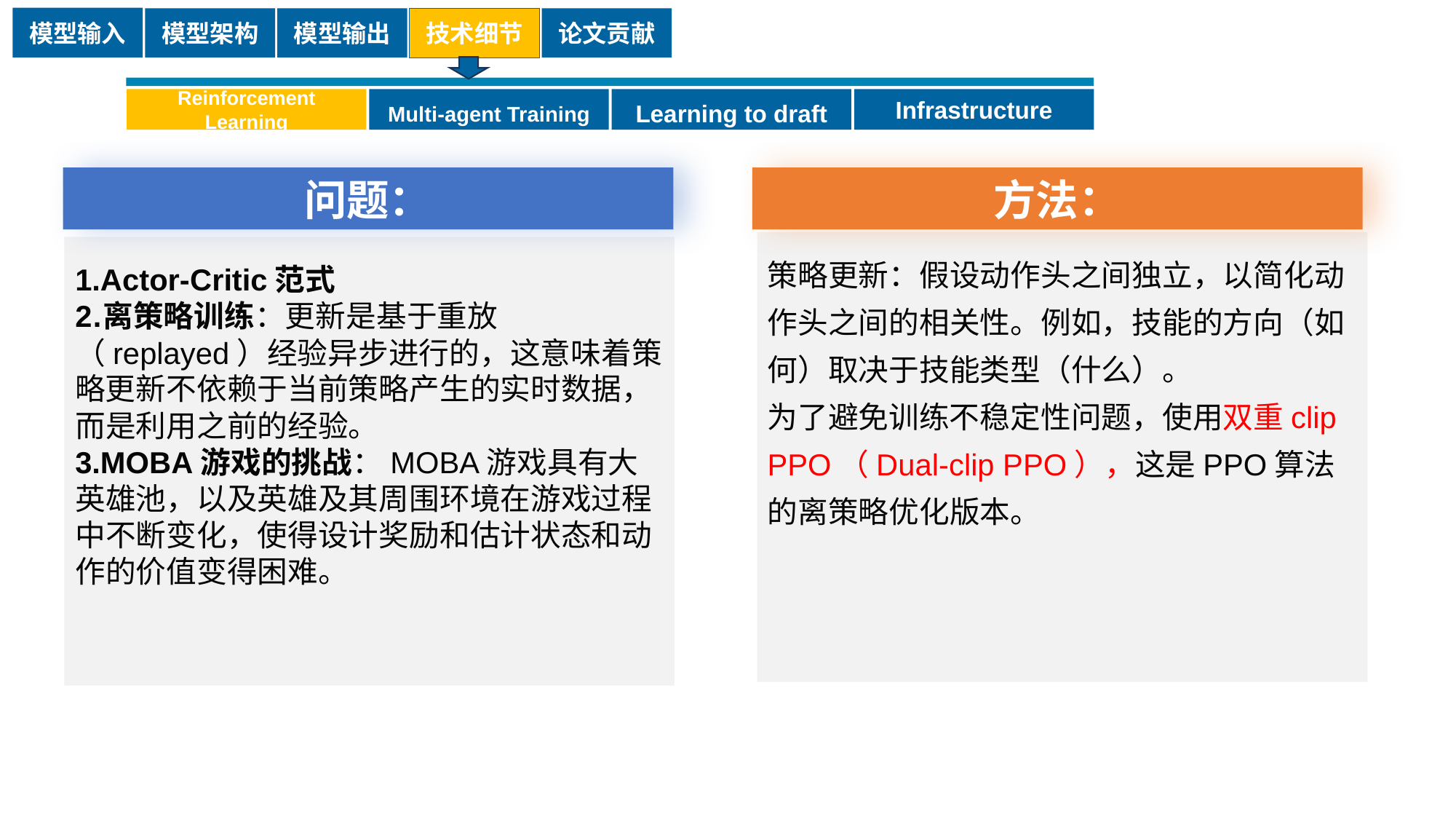

模型输入
模型架构
模型输出
技术细节
论文贡献

Reinforcement Learning

Multi-agent Training

Learning to draft

Infrastructure
问题：
Actor-Critic范式
离策略训练：更新是基于重放（replayed）经验异步进行的，这意味着策略更新不依赖于当前策略产生的实时数据，而是利用之前的经验。
MOBA游戏的挑战：MOBA游戏具有大英雄池，以及英雄及其周围环境在游戏过程中不断变化，使得设计奖励和估计状态和动作的价值变得困难。

方法：

策略更新：假设动作头之间独立，以简化动作头之间的相关性。例如，技能的方向（如何）取决于技能类型（什么）。
为了避免训练不稳定性问题，使用双重clip PPO（Dual-clip PPO），这是PPO算法的离策略优化版本。